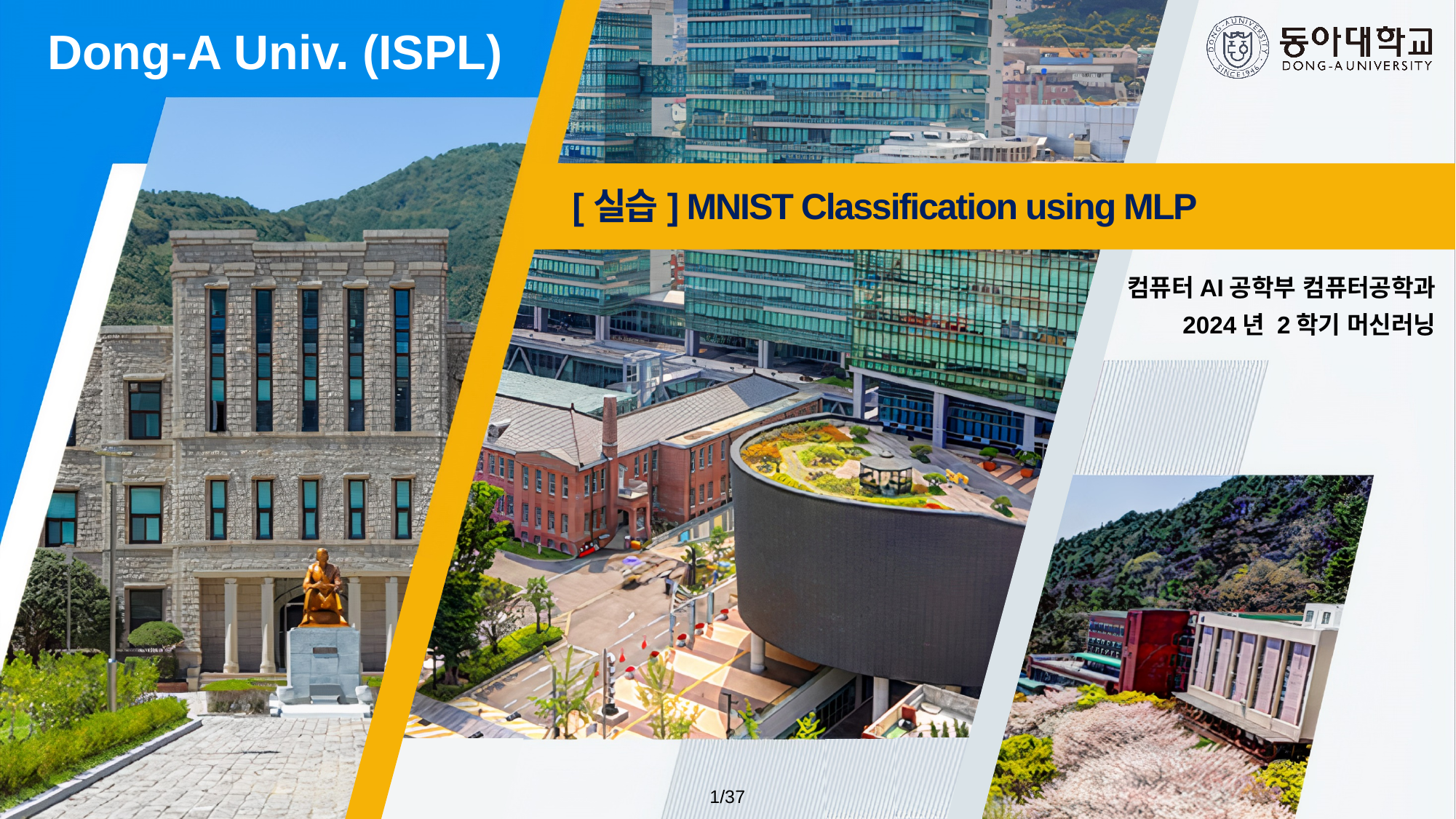

[실습] MNIST Classification using MLP
컴퓨터AI공학부 컴퓨터공학과
2024년 2학기 머신러닝